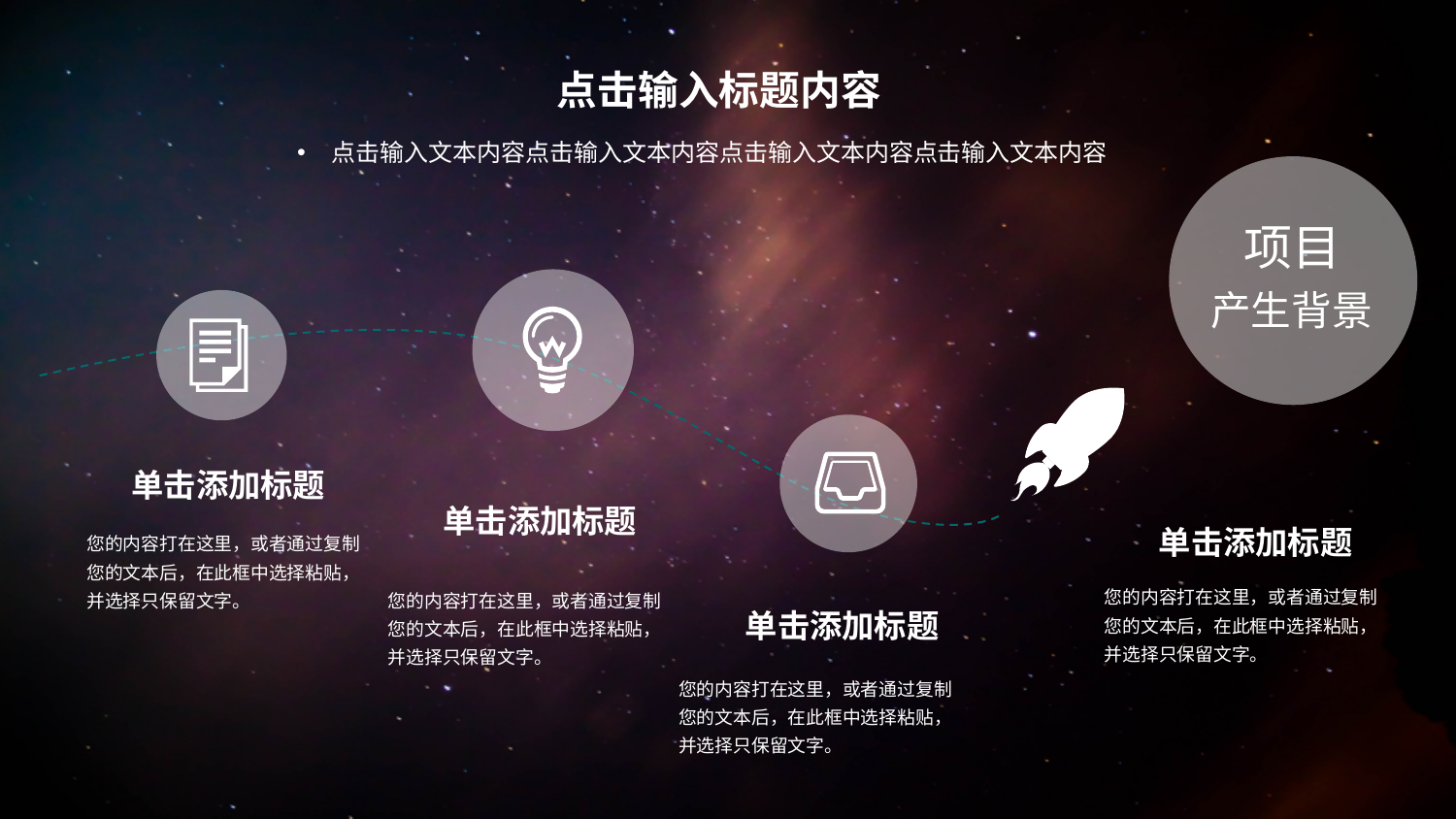

点击输入标题内容
点击输入文本内容点击输入文本内容点击输入文本内容点击输入文本内容

  项目
产生背景

单击添加标题
单击添加标题
单击添加标题
您的内容打在这里，或者通过复制您的文本后，在此框中选择粘贴，并选择只保留文字。
您的内容打在这里，或者通过复制您的文本后，在此框中选择粘贴，并选择只保留文字。
您的内容打在这里，或者通过复制您的文本后，在此框中选择粘贴，并选择只保留文字。
单击添加标题
您的内容打在这里，或者通过复制您的文本后，在此框中选择粘贴，并选择只保留文字。